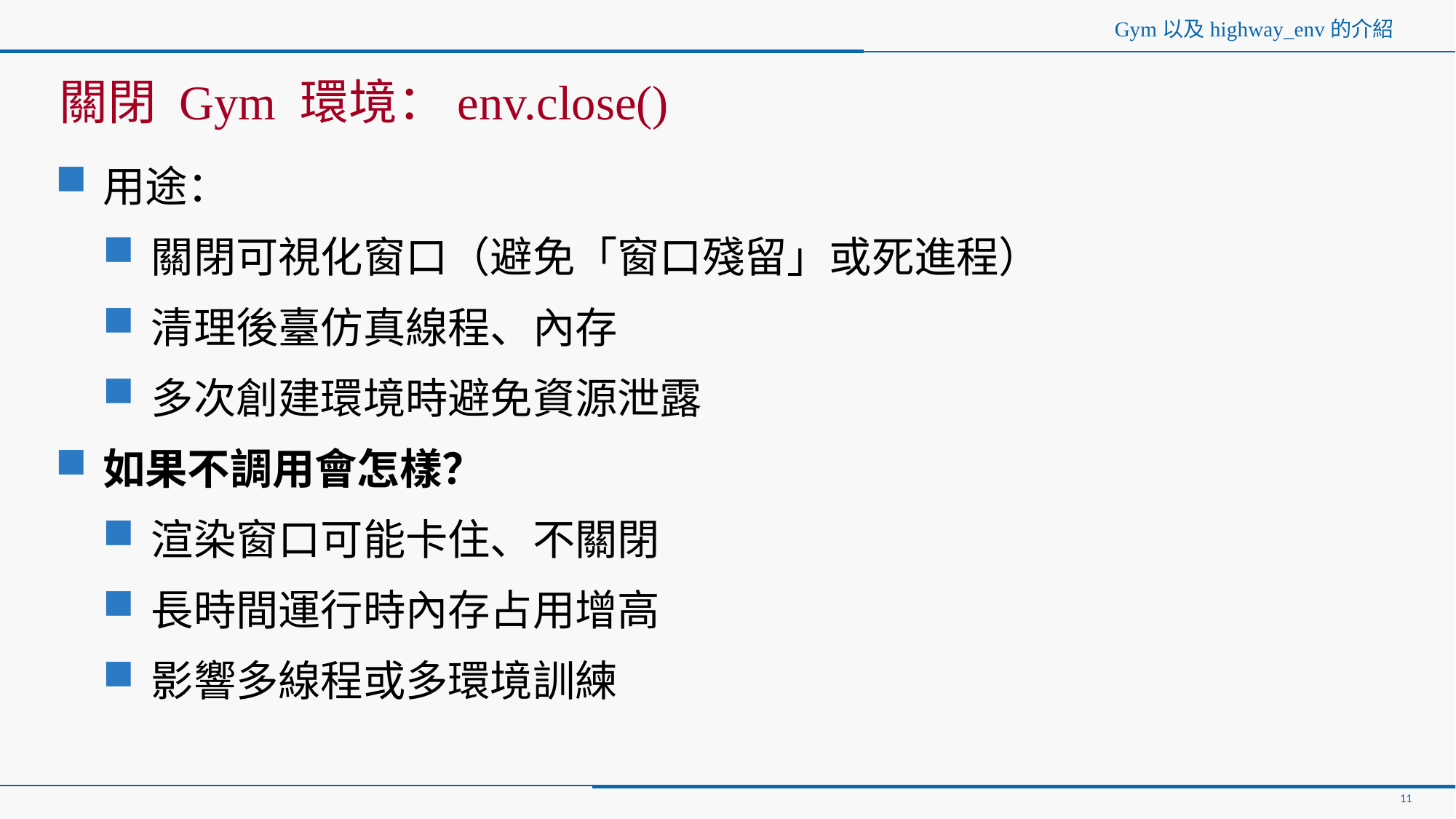

# Gym以及highway_env的介紹
關閉 Gym 環境：env.close()
用途：
關閉可視化窗口（避免「窗口殘留」或死進程）
清理後臺仿真線程、內存
多次創建環境時避免資源泄露
如果不調用會怎樣？
渲染窗口可能卡住、不關閉
長時間運行時內存占用增高
影響多線程或多環境訓練
11